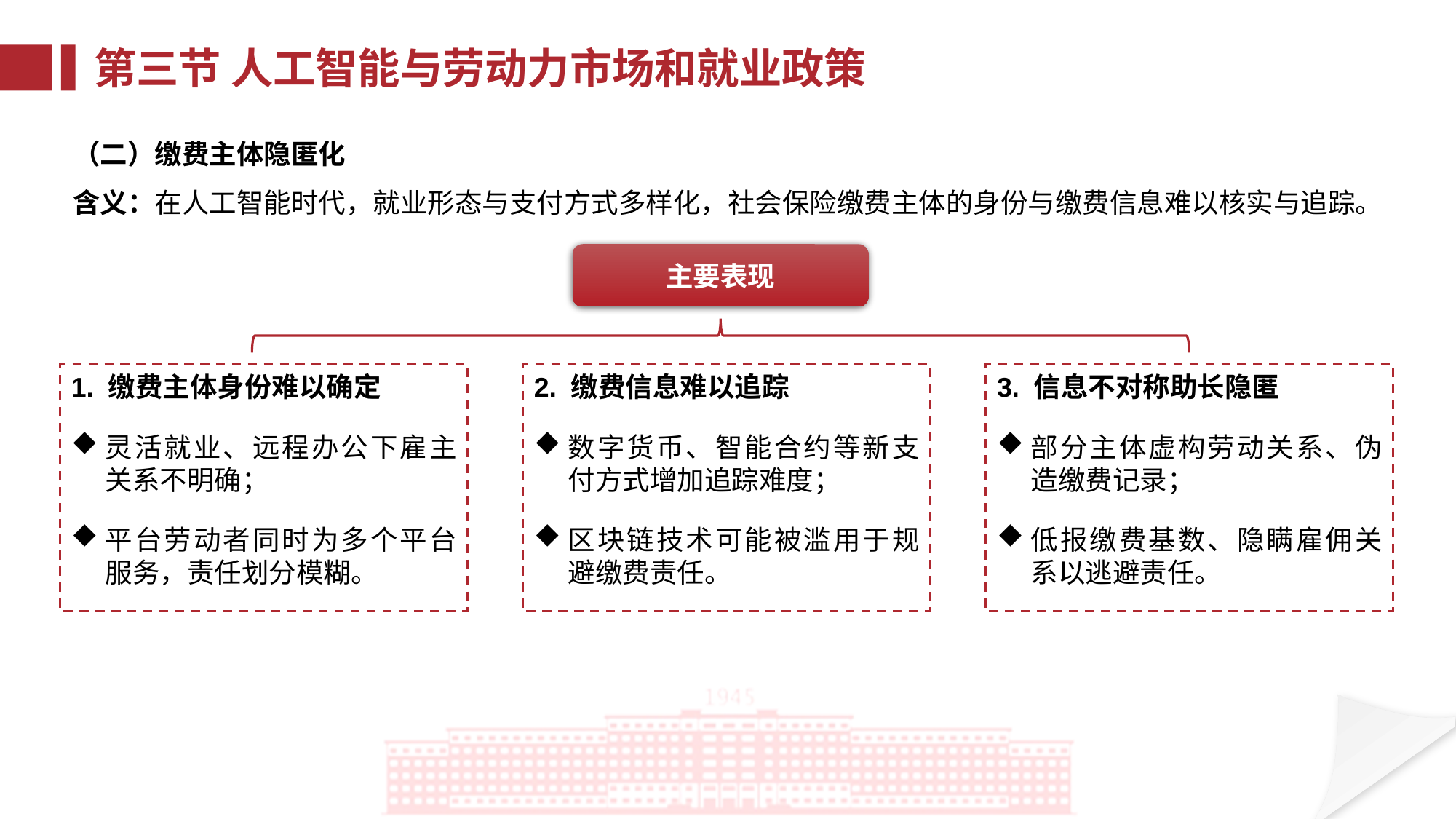

第三节 人工智能与劳动力市场和就业政策

（二）缴费主体隐匿化
含义：在人工智能时代，就业形态与支付方式多样化，社会保险缴费主体的身份与缴费信息难以核实与追踪。
主要表现
2. 缴费信息难以追踪
数字货币、智能合约等新支付方式增加追踪难度；
区块链技术可能被滥用于规避缴费责任。
3. 信息不对称助长隐匿
部分主体虚构劳动关系、伪造缴费记录；
低报缴费基数、隐瞒雇佣关系以逃避责任。
1. 缴费主体身份难以确定
灵活就业、远程办公下雇主关系不明确；
平台劳动者同时为多个平台服务，责任划分模糊。